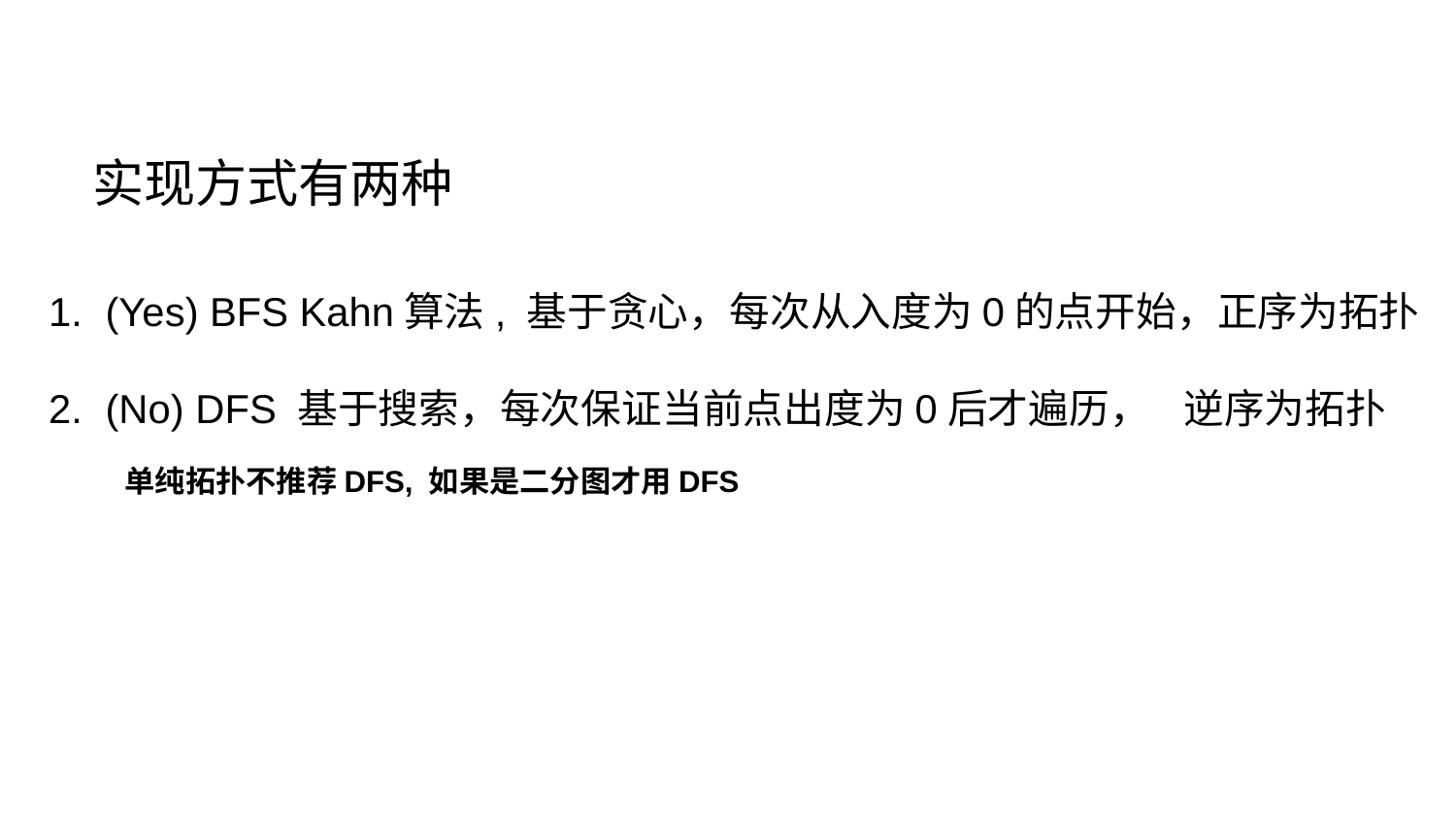

# 实现方式有两种
(Yes) BFS Kahn算法, 基于贪心，每次从入度为0的点开始，正序为拓扑

(No) DFS 基于搜索，每次保证当前点出度为0后才遍历，   逆序为拓扑
单纯拓扑不推荐DFS, 如果是二分图才用DFS